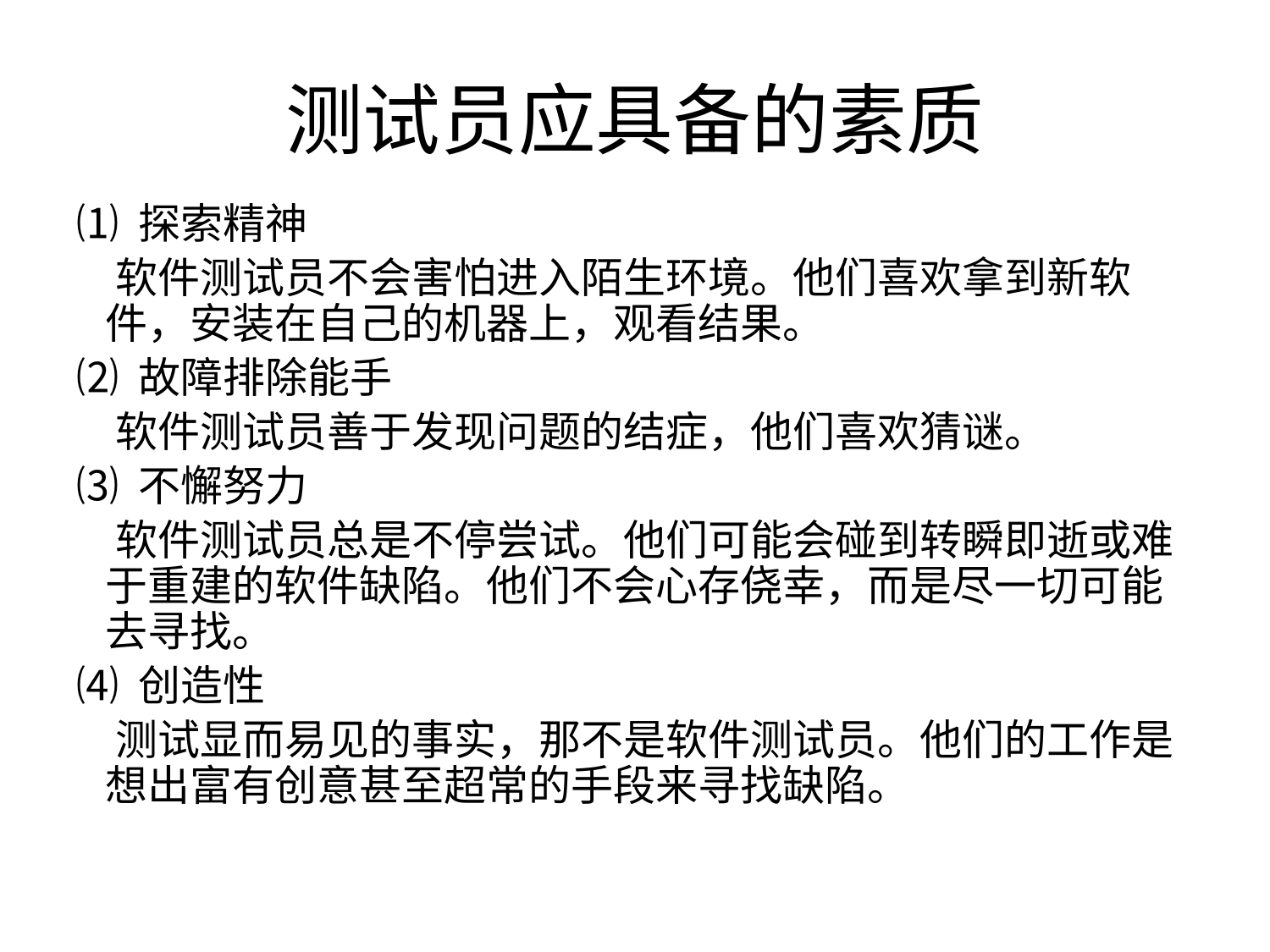

# 测试员应具备的素质
  ⑴ 探索精神
     软件测试员不会害怕进入陌生环境。他们喜欢拿到新软件，安装在自己的机器上，观看结果。
  ⑵ 故障排除能手
     软件测试员善于发现问题的结症，他们喜欢猜谜。
  ⑶ 不懈努力
     软件测试员总是不停尝试。他们可能会碰到转瞬即逝或难于重建的软件缺陷。他们不会心存侥幸，而是尽一切可能去寻找。
  ⑷ 创造性
     测试显而易见的事实，那不是软件测试员。他们的工作是想出富有创意甚至超常的手段来寻找缺陷。